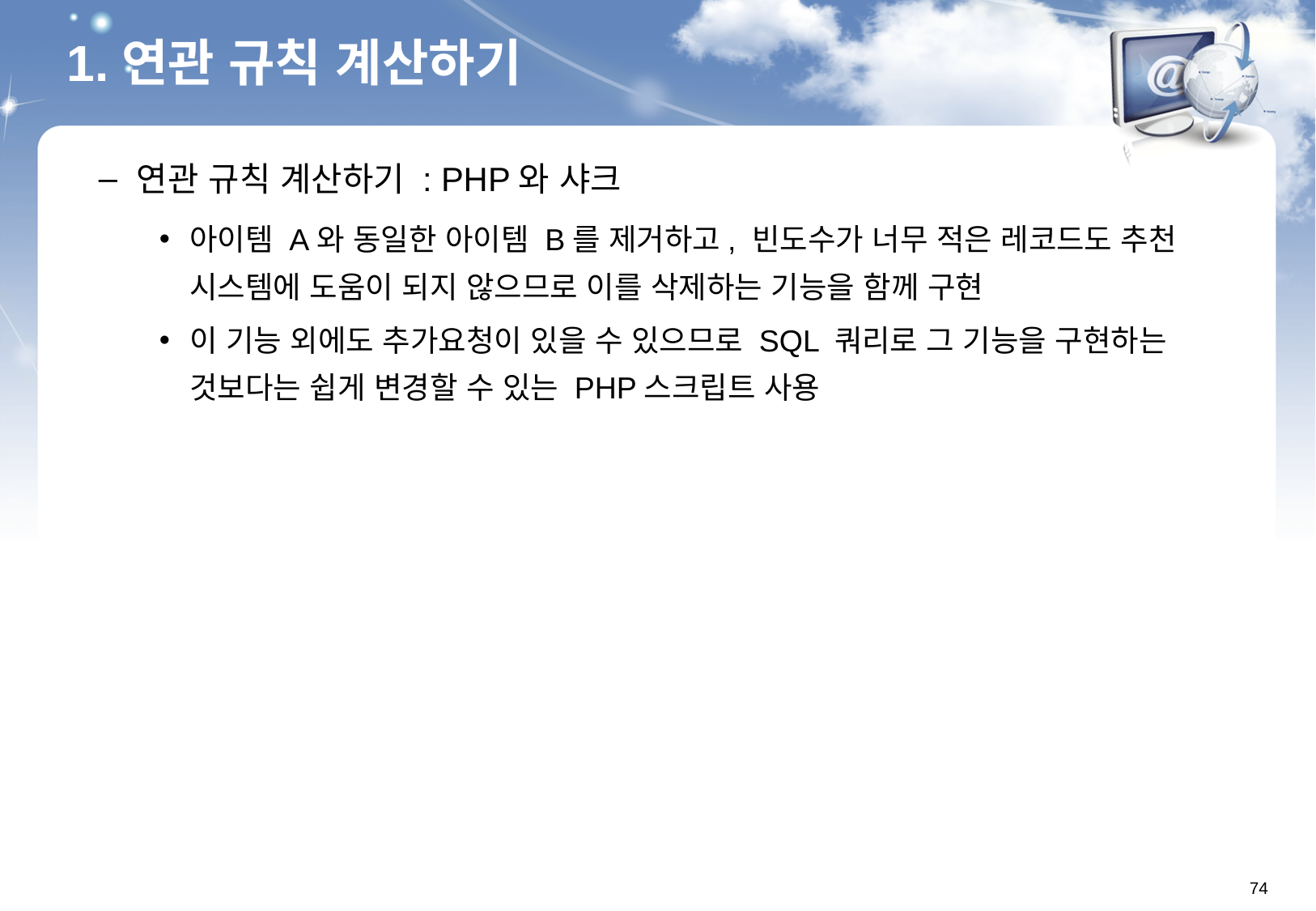

1.연관 규칙 계산하기
연관 규칙 계산하기 : PHP와 샤크
아이템 A와 동일한 아이템 B를 제거하고, 빈도수가 너무 적은 레코드도 추천 시스템에 도움이 되지 않으므로 이를 삭제하는 기능을 함께 구현
이 기능 외에도 추가요청이 있을 수 있으므로 SQL 쿼리로 그 기능을 구현하는 것보다는 쉽게 변경할 수 있는 PHP스크립트 사용